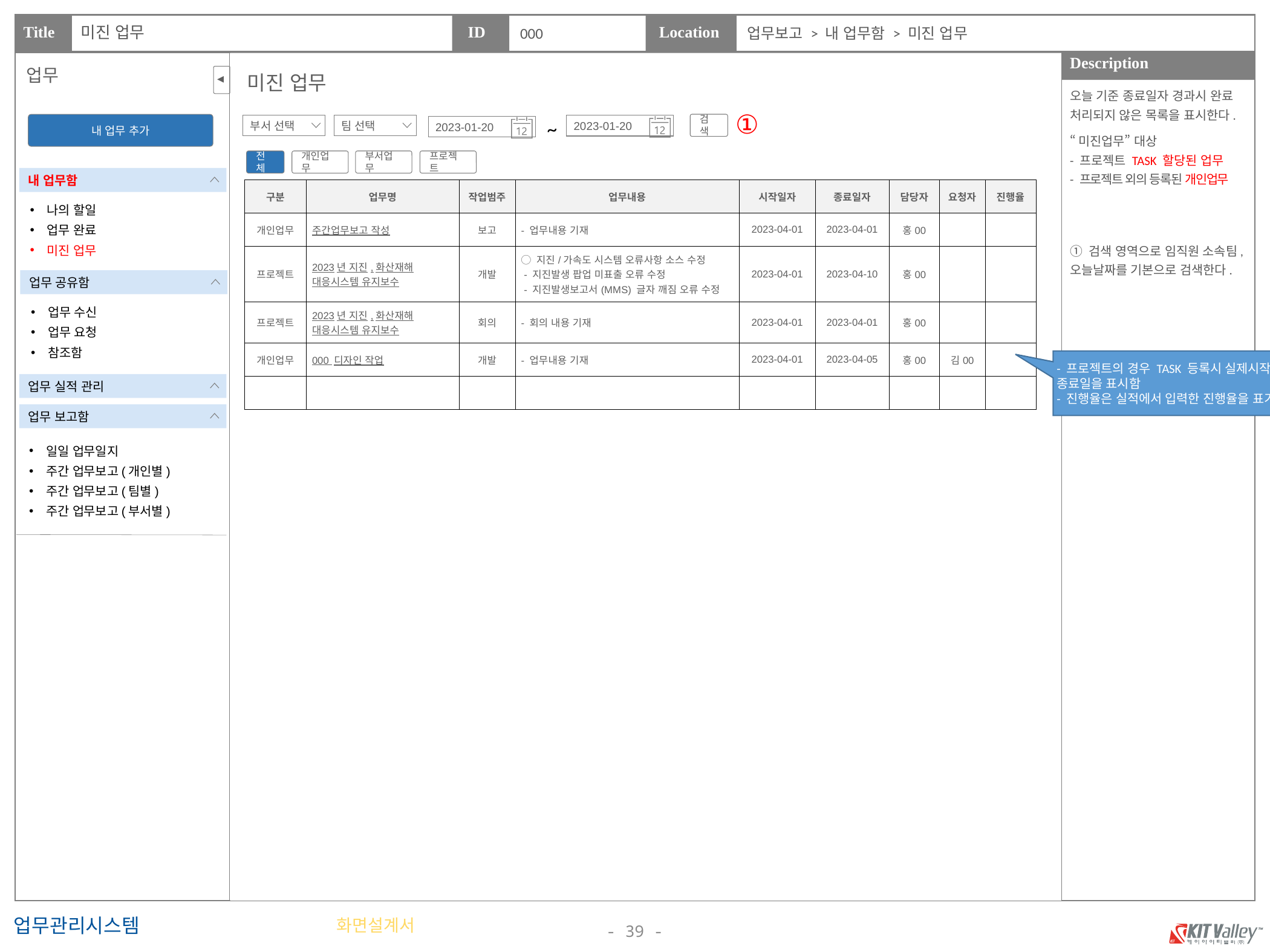

미진 업무
000
업무보고 > 내 업무함 > 미진 업무
업무

미진 업무
오늘 기준 종료일자 경과시 완료 처리되지 않은 목록을 표시한다.
“미진업무” 대상
- 프로젝트 TASK 할당된 업무
- 프로젝트 외의 등록된 개인업무

① 검색 영역으로 임직원 소속팀, 오늘날짜를 기본으로 검색한다.
①
~
2023-01-20
2023-01-20
검색
내 업무 추가
부서 선택

팀 선택

개인업무
부서업무
프로젝트
전체
내 업무함

| 구분 | 업무명 | 작업범주 | 업무내용 | 시작일자 | 종료일자 | 담당자 | 요청자 | 진행율 |
| --- | --- | --- | --- | --- | --- | --- | --- | --- |
| 개인업무 | 주간업무보고 작성 | 보고 | - 업무내용 기재 | 2023-04-01 | 2023-04-01 | 홍00 |  |  |
| 프로젝트 | 2023년 지진,화산재해 대응시스템 유지보수 | 개발 | ◯ 지진/가속도 시스템 오류사항 소스 수정 - 지진발생 팝업 미표출 오류 수정 - 지진발생보고서(MMS) 글자 깨짐 오류 수정 | 2023-04-01 | 2023-04-10 | 홍00 |  |  |
| 프로젝트 | 2023년 지진,화산재해 대응시스템 유지보수 | 회의 | - 회의 내용 기재 | 2023-04-01 | 2023-04-01 | 홍00 |  |  |
| 개인업무 | 000 디자인 작업 | 개발 | - 업무내용 기재 | 2023-04-01 | 2023-04-05 | 홍00 | 김00 |  |
|  |  |  |  |  |  |  |  |  |
나의 할일
업무 완료
미진 업무
업무 공유함

업무 수신
업무 요청
참조함
- 프로젝트의 경우 TASK 등록시 실제시작/종료일을 표시함
- 진행율은 실적에서 입력한 진행율을 표기
업무 실적 관리

업무 보고함

일일 업무일지
주간 업무보고(개인별)
주간 업무보고(팀별)
주간 업무보고(부서별)